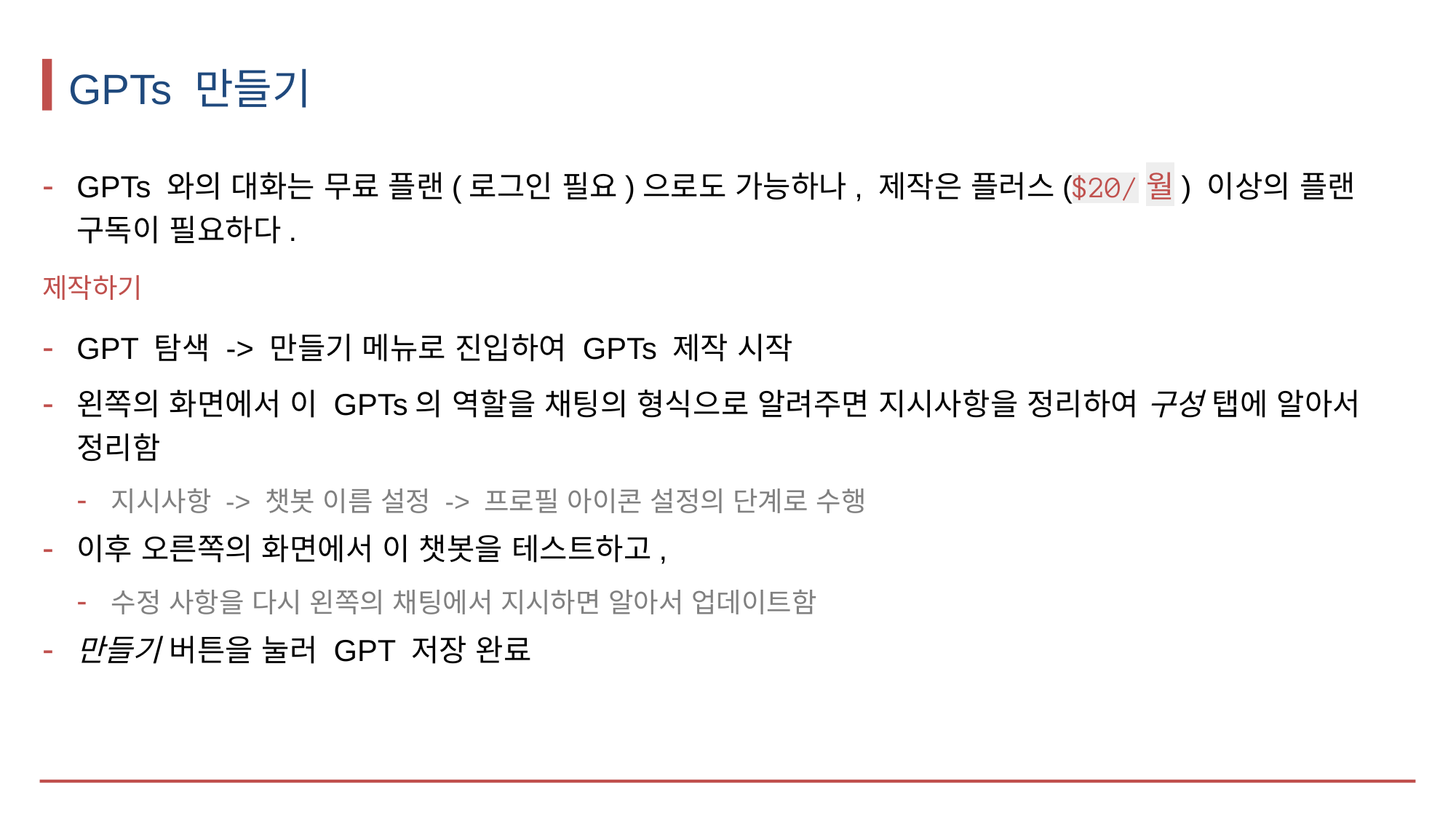

# GPTs 만들기
GPTs 와의 대화는 무료 플랜(로그인 필요)으로도 가능하나, 제작은 플러스($20/월) 이상의 플랜 구독이 필요하다.
제작하기
GPT 탐색 -> 만들기 메뉴로 진입하여 GPTs 제작 시작
왼쪽의 화면에서 이 GPTs의 역할을 채팅의 형식으로 알려주면 지시사항을 정리하여 구성 탭에 알아서 정리함
지시사항 -> 챗봇 이름 설정 -> 프로필 아이콘 설정의 단계로 수행
이후 오른쪽의 화면에서 이 챗봇을 테스트하고,
수정 사항을 다시 왼쪽의 채팅에서 지시하면 알아서 업데이트함
만들기 버튼을 눌러 GPT 저장 완료